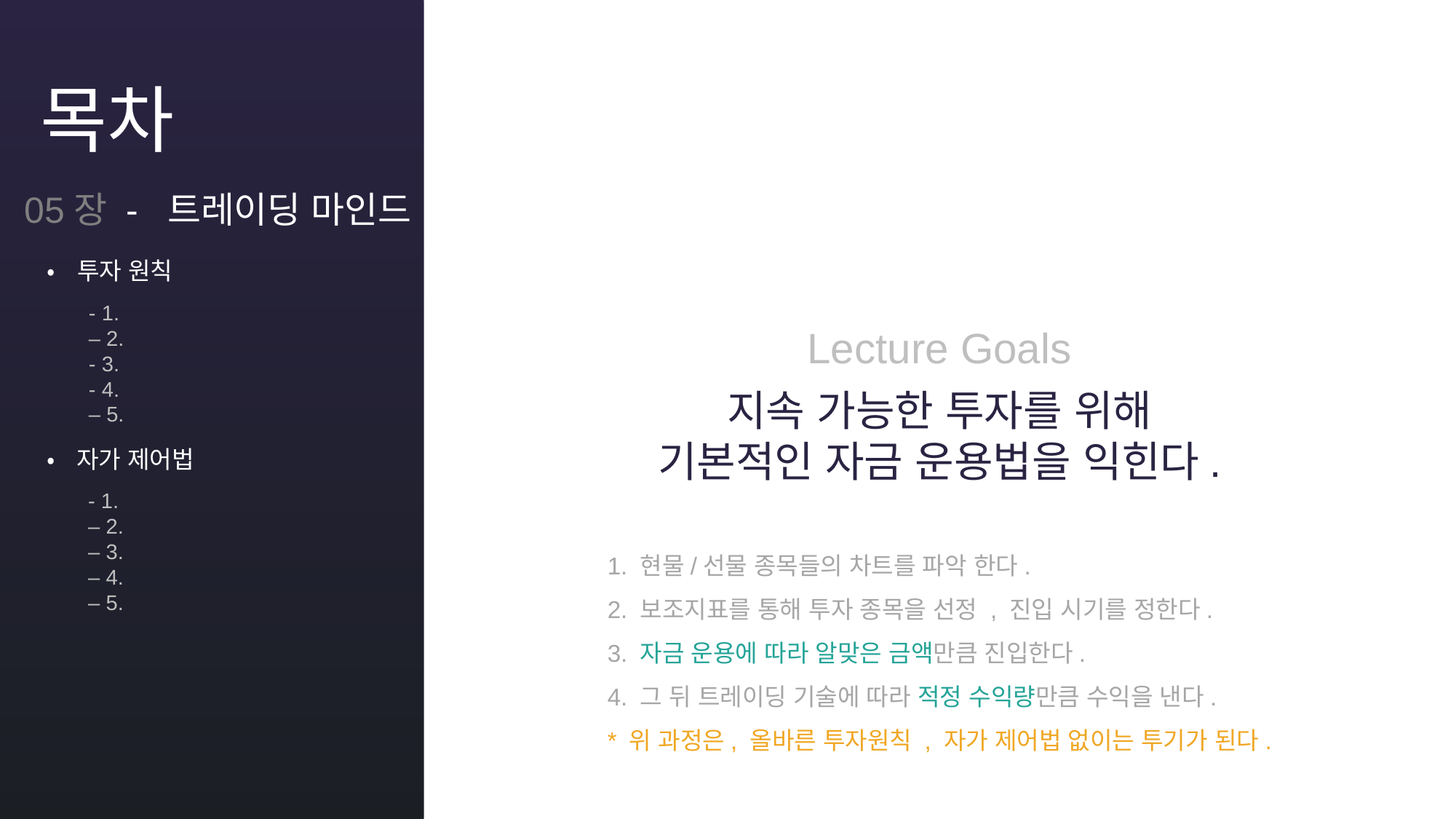

목차
05장 -  트레이딩 마인드
•투자 원칙
- 1.
– 2.
- 3.
- 4.
– 5.
•자가 제어법
- 1.
– 2.
– 3.
– 4.
– 5.
Lecture Goals
지속 가능한 투자를 위해
기본적인 자금 운용법을 익힌다.
1. 현물/선물 종목들의 차트를 파악 한다.
2. 보조지표를 통해 투자 종목을 선정 , 진입 시기를 정한다.
3. 자금 운용에 따라 알맞은 금액만큼 진입한다.
4. 그 뒤 트레이딩 기술에 따라 적정 수익량만큼 수익을 낸다.
* 위 과정은, 올바른 투자원칙 , 자가 제어법 없이는 투기가 된다.